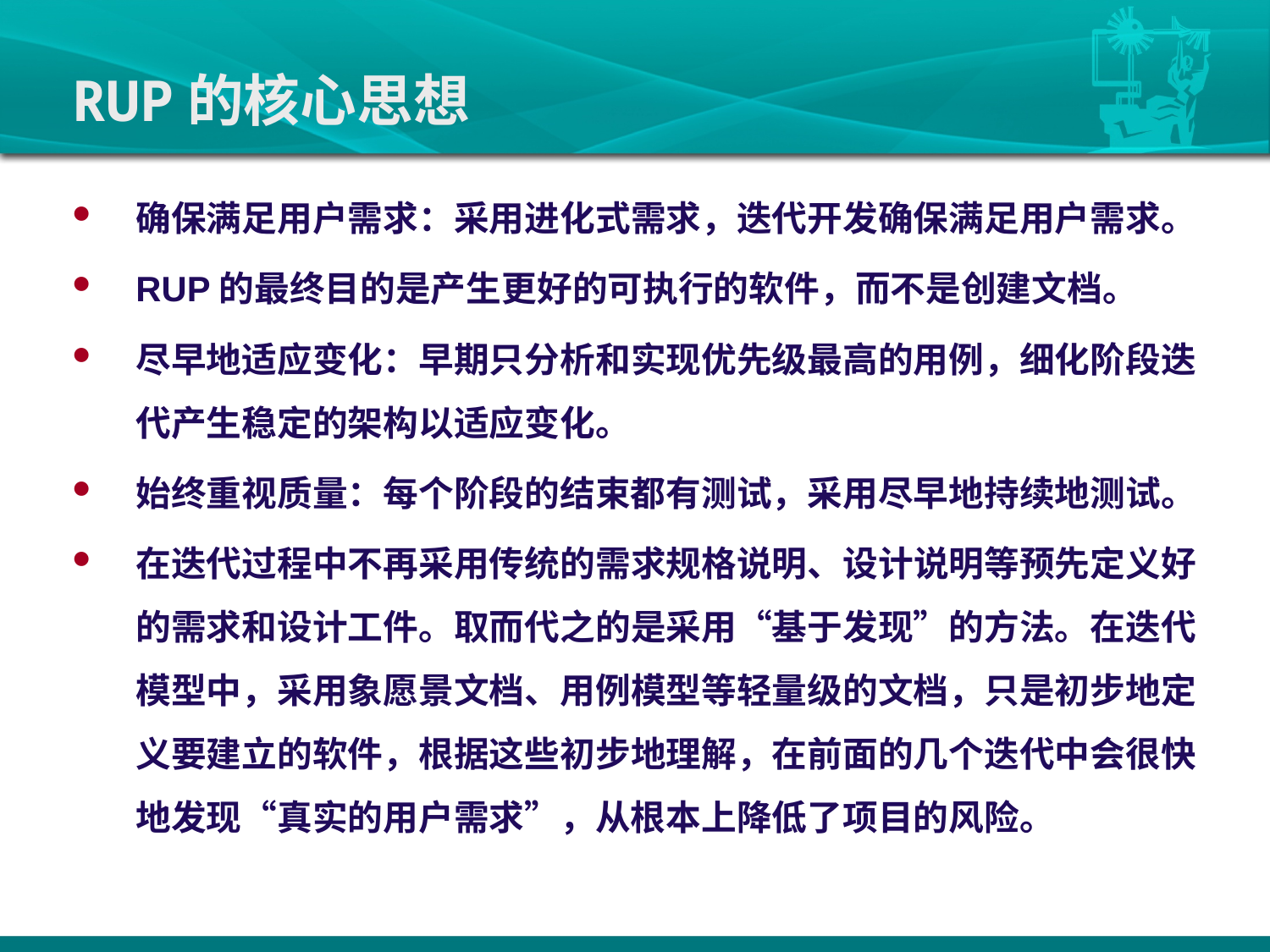

# RUP的核心思想
确保满足用户需求：采用进化式需求，迭代开发确保满足用户需求。
RUP的最终目的是产生更好的可执行的软件，而不是创建文档。
尽早地适应变化：早期只分析和实现优先级最高的用例，细化阶段迭代产生稳定的架构以适应变化。
始终重视质量：每个阶段的结束都有测试，采用尽早地持续地测试。
在迭代过程中不再采用传统的需求规格说明、设计说明等预先定义好的需求和设计工件。取而代之的是采用“基于发现”的方法。在迭代模型中，采用象愿景文档、用例模型等轻量级的文档，只是初步地定义要建立的软件，根据这些初步地理解，在前面的几个迭代中会很快地发现“真实的用户需求”，从根本上降低了项目的风险。